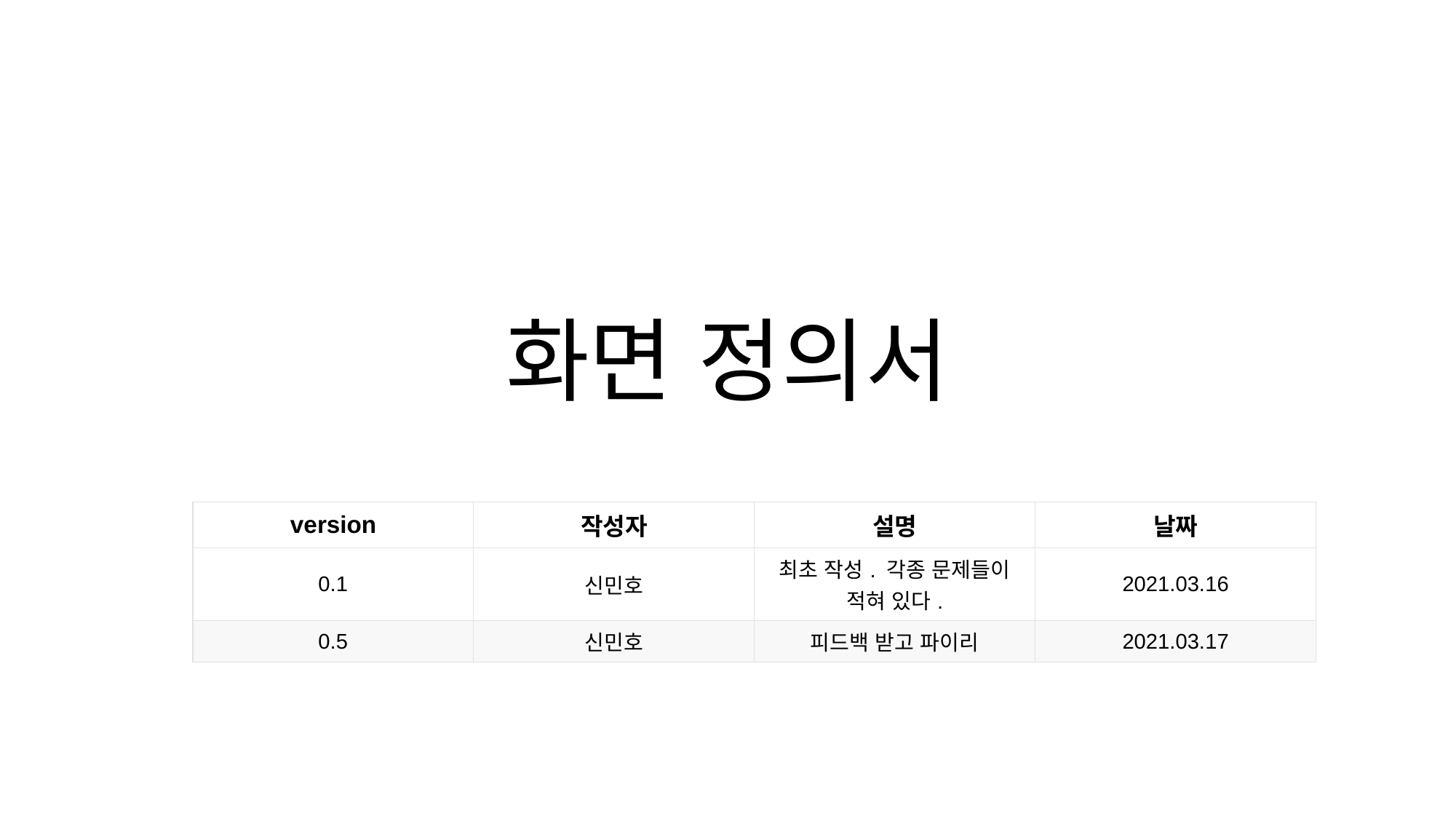

# 화면 정의서
| version | 작성자 | 설명 | 날짜 |
| --- | --- | --- | --- |
| 0.1 | 신민호 | 최초 작성. 각종 문제들이 적혀 있다. | 2021.03.16 |
| 0.5 | 신민호 | 피드백 받고 파이리 | 2021.03.17 |